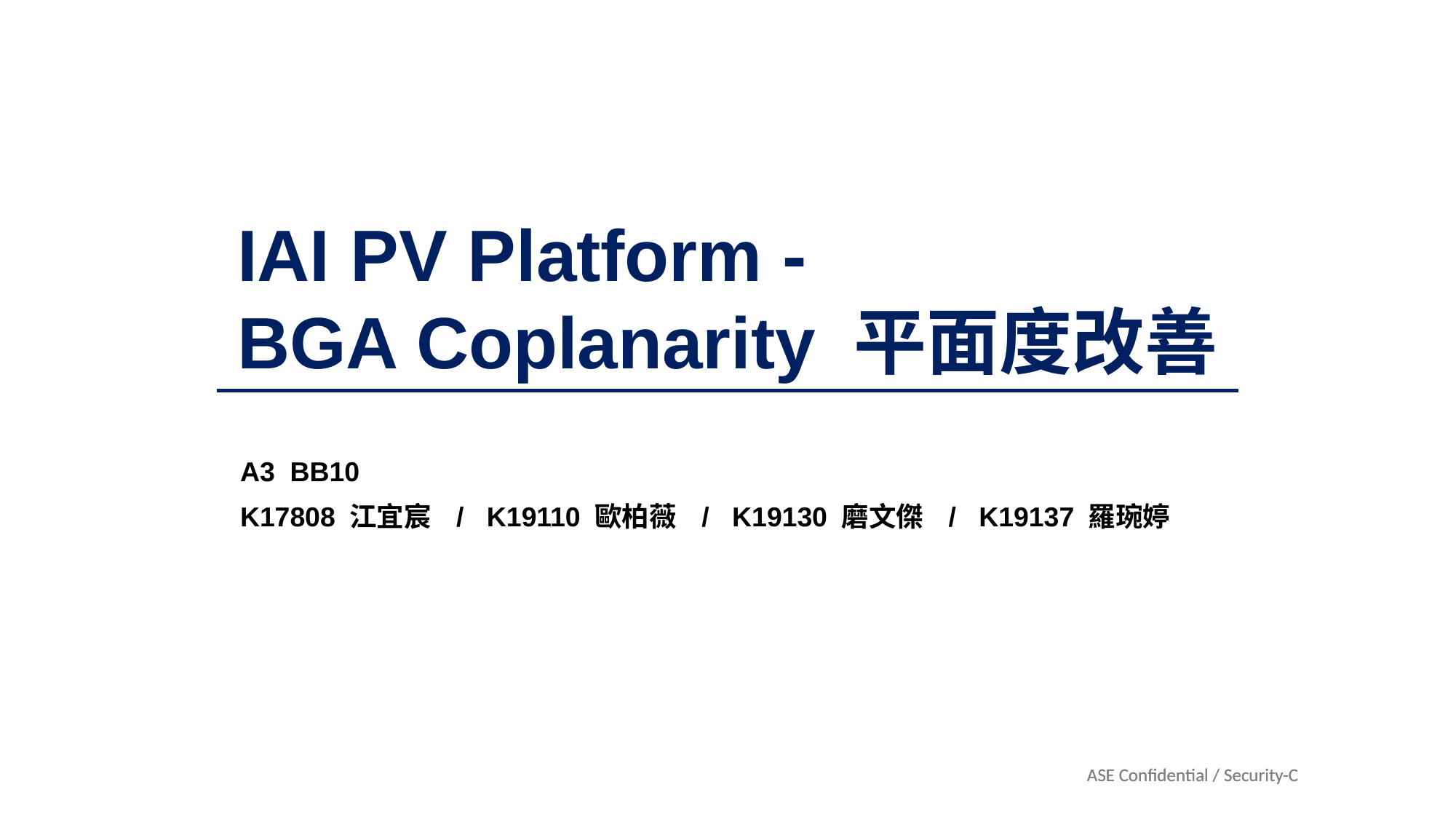

IAI PV Platform -
BGA Coplanarity 平面度改善
A3  BB10
K17808 江宜宸   /   K19110 歐柏薇   /   K19130 磨文傑   /   K19137 羅琬婷